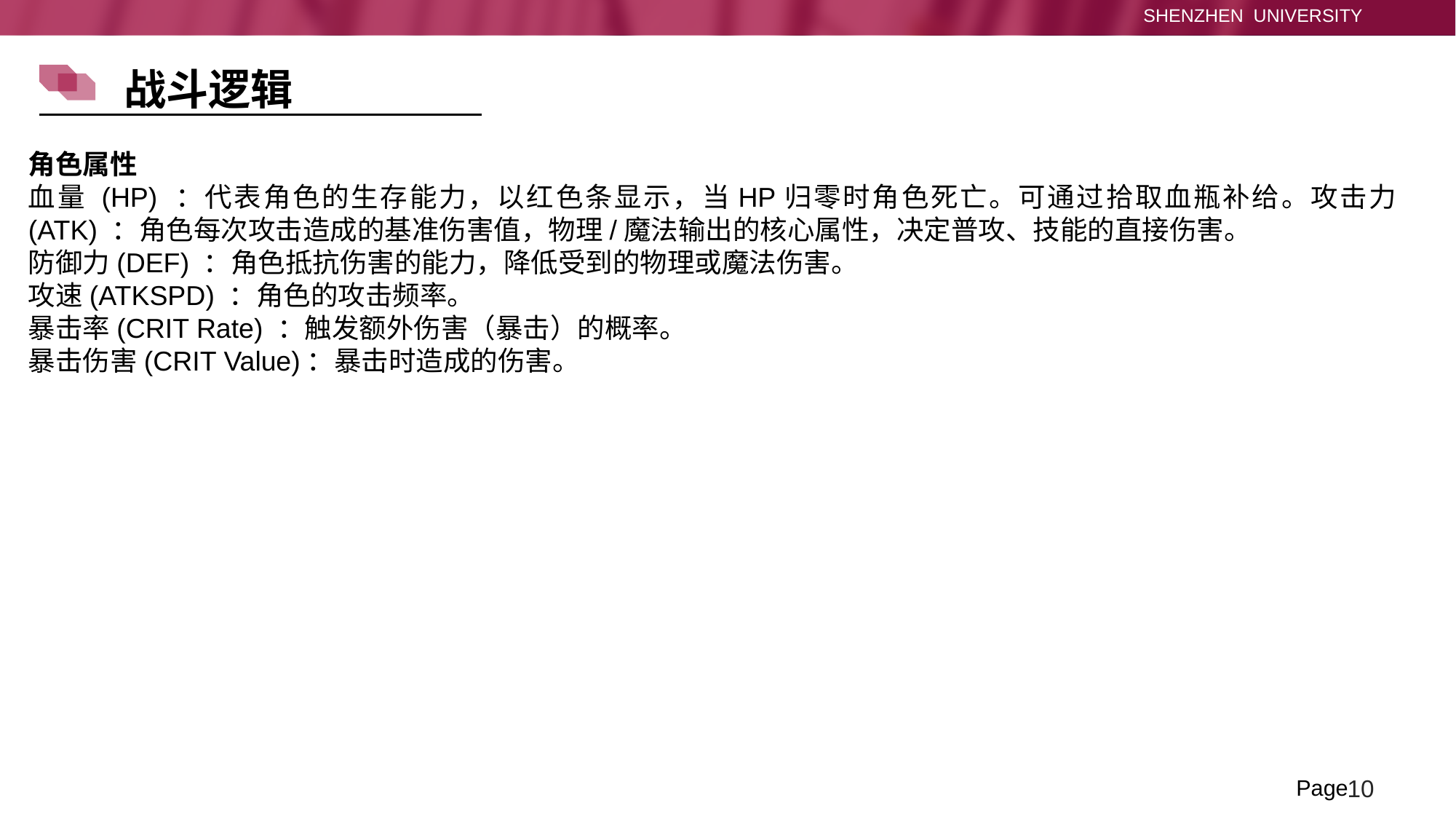

战斗逻辑
角色属性
血量 (HP) ：代表角色的生存能力，以红色条显示，当HP归零时角色死亡。可通过拾取血瓶补给。攻击力(ATK) ：角色每次攻击造成的基准伤害值，物理/魔法输出的核心属性，决定普攻、技能的直接伤害。
防御力(DEF) ：角色抵抗伤害的能力，降低受到的物理或魔法伤害。
攻速(ATKSPD) ：角色的攻击频率。
暴击率(CRIT Rate) ：触发额外伤害（暴击）的概率。
暴击伤害(CRIT Value)：暴击时造成的伤害。
10